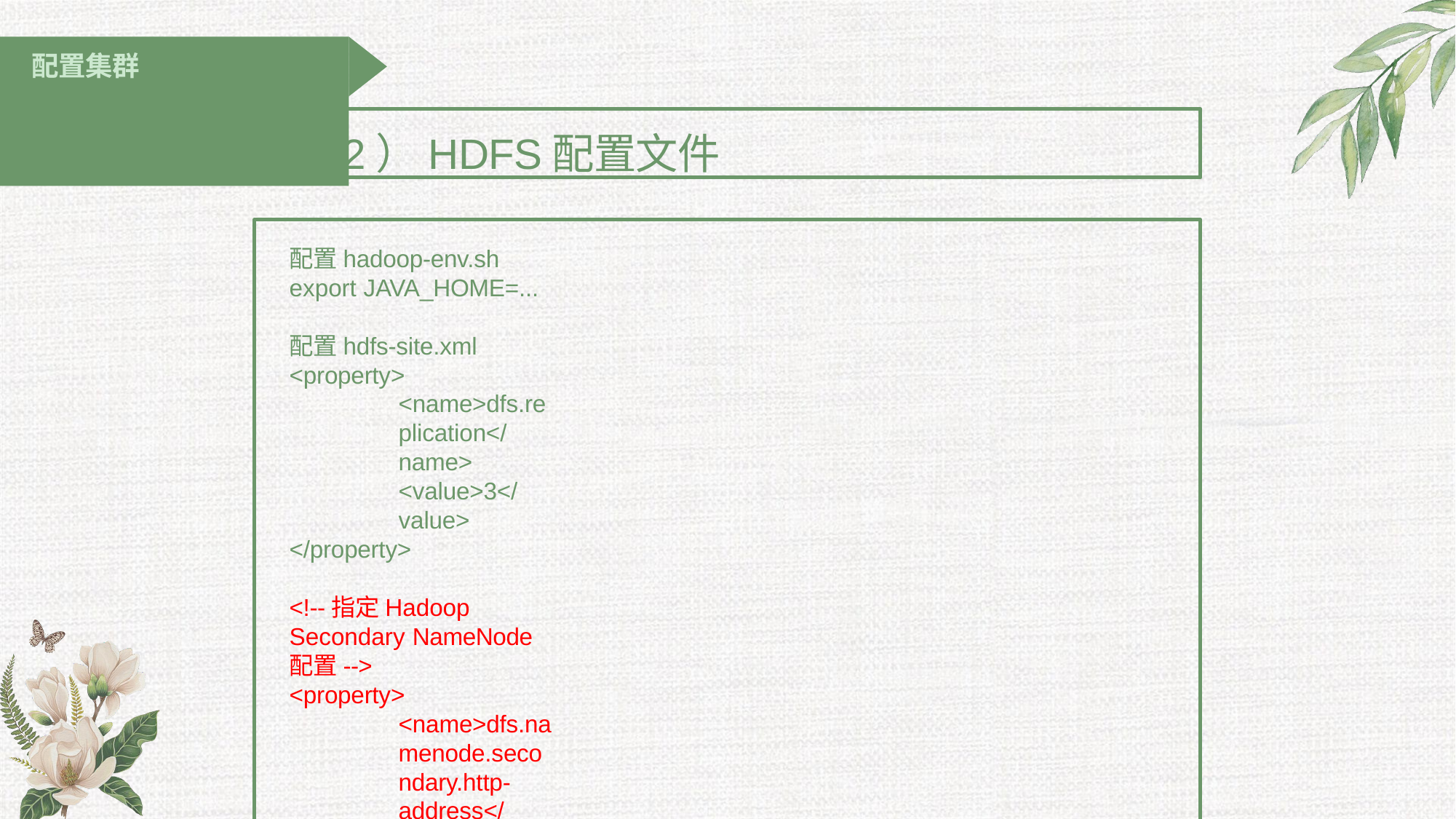

# 配置集群
（2）HDFS配置文件
配置hadoop-env.sh export JAVA_HOME=...
配置hdfs-site.xml
<property>
<name>dfs.replication</name>
<value>3</value>
</property>
<!--指定Hadoop Secondary NameNode配置-->
<property>
<name>dfs.namenode.secondary.http-address</name>
<value>hadoop3:50090</value>
</property>